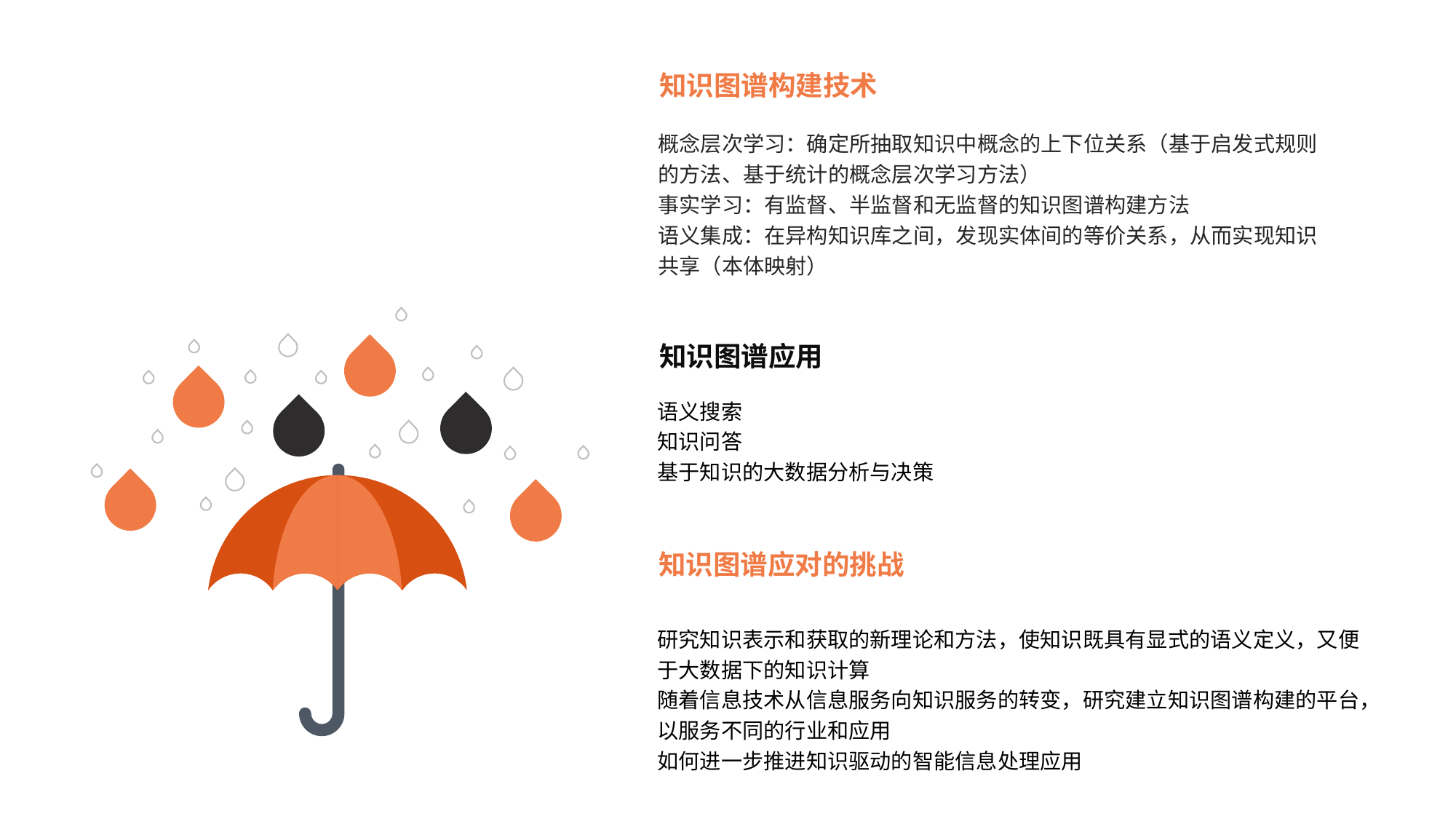

知识图谱构建技术
概念层次学习：确定所抽取知识中概念的上下位关系（基于启发式规则的方法、基于统计的概念层次学习方法）
事实学习：有监督、半监督和无监督的知识图谱构建方法
语义集成：在异构知识库之间，发现实体间的等价关系，从而实现知识共享（本体映射）

知识图谱应用
语义搜索
知识问答
基于知识的大数据分析与决策
知识图谱应对的挑战
研究知识表示和获取的新理论和方法，使知识既具有显式的语义定义，又便于大数据下的知识计算
随着信息技术从信息服务向知识服务的转变，研究建立知识图谱构建的平台，以服务不同的行业和应用
如何进一步推进知识驱动的智能信息处理应用